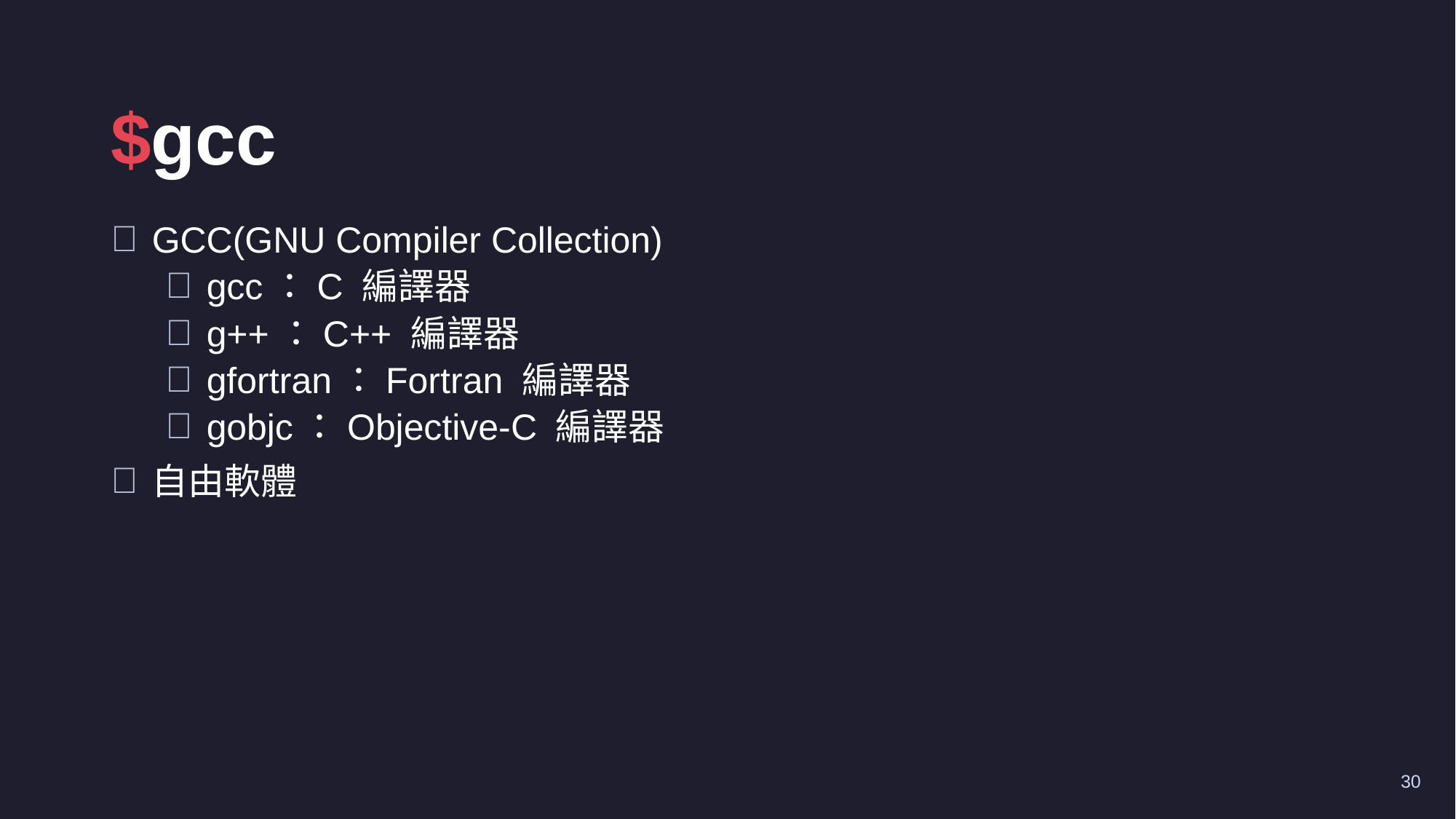

# $gcc
GCC(GNU Compiler Collection)
gcc：C 編譯器
g++：C++ 編譯器
gfortran：Fortran 編譯器
gobjc：Objective-C 編譯器
自由軟體
30